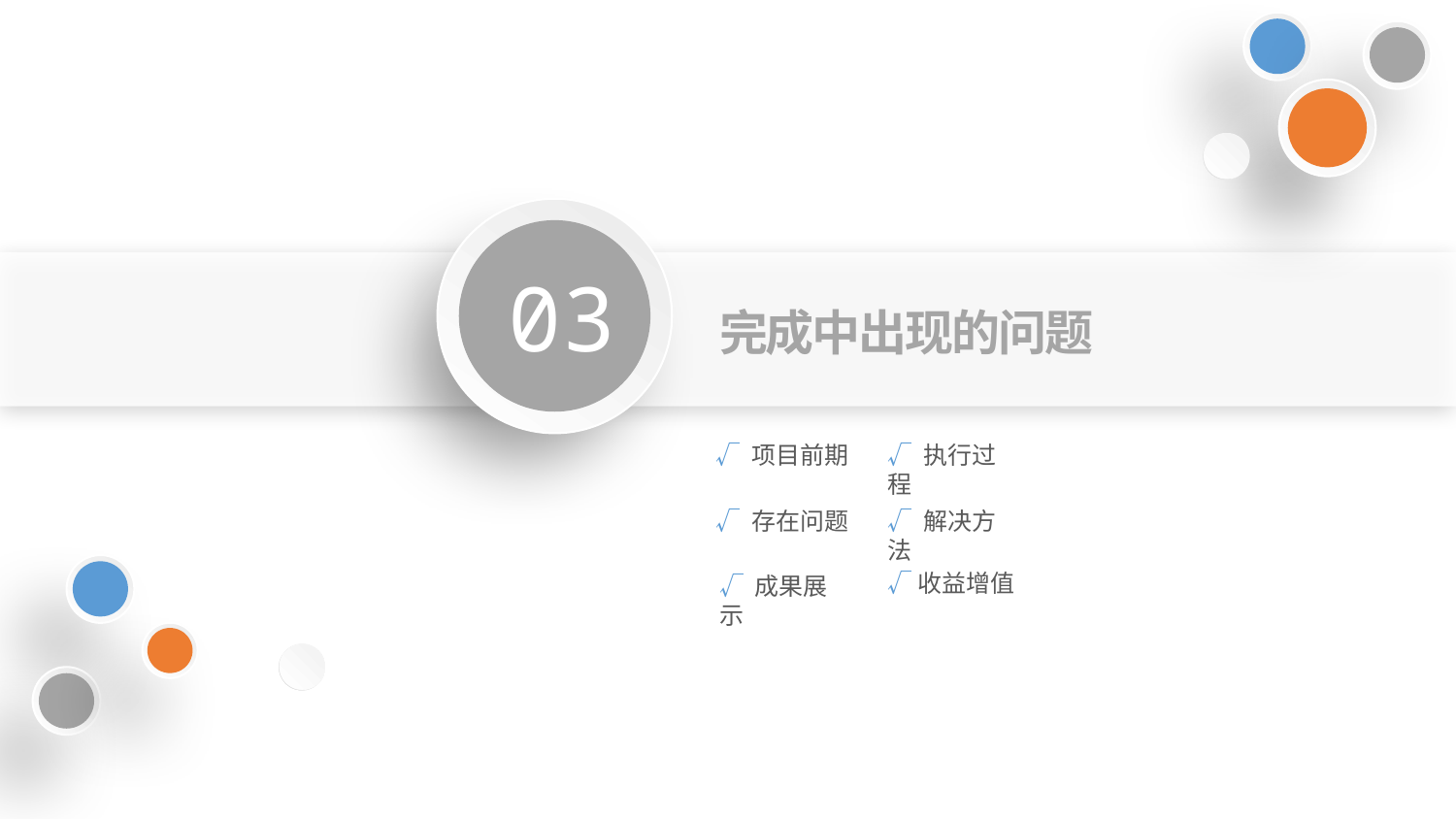

03

完成中出现的问题
√ 项目前期
√ 执行过程
√ 存在问题
√ 解决方法

√收益增值
√ 成果展示